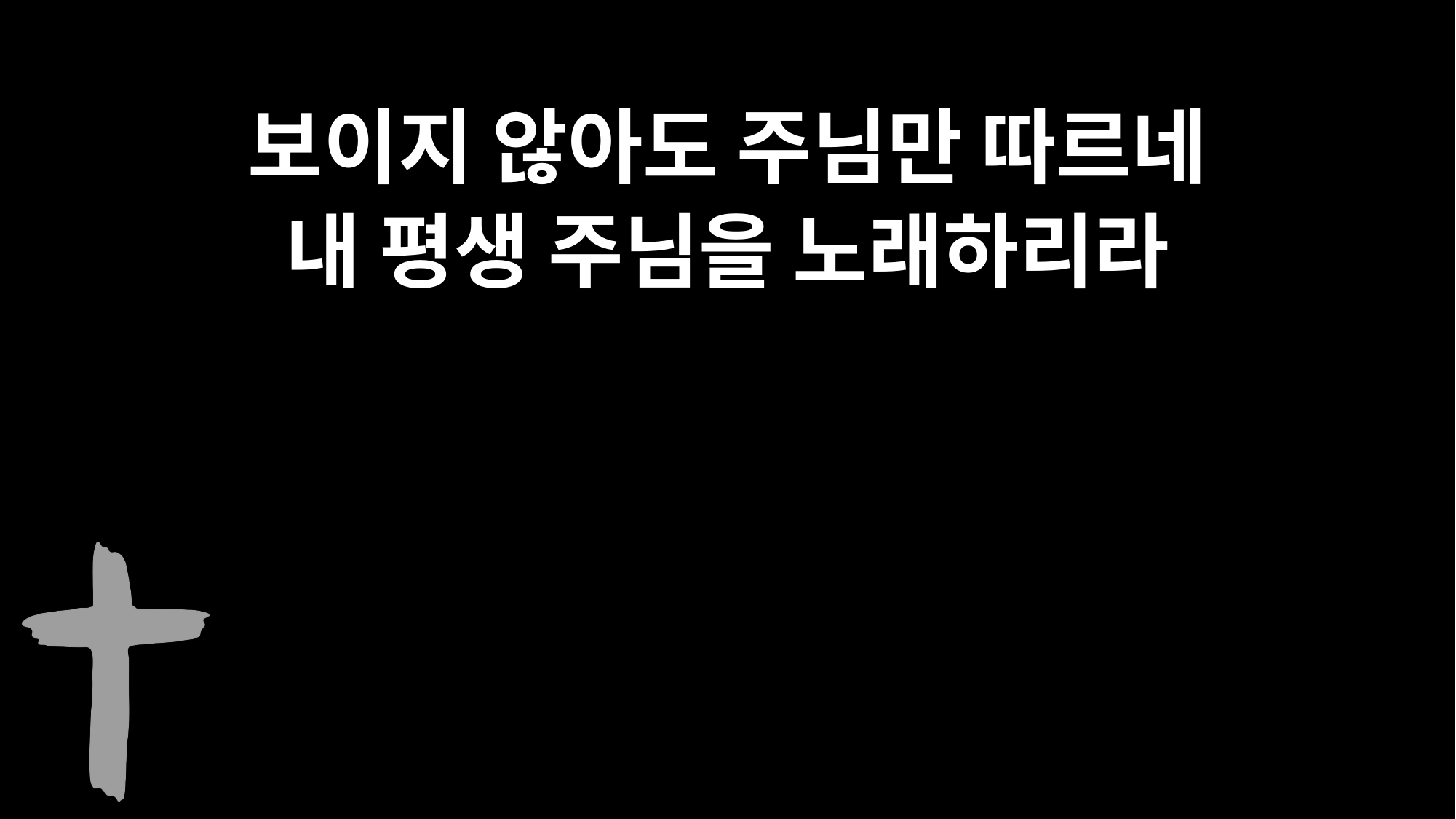

보이지 않아도 주님만 따르네
내 평생 주님을 노래하리라